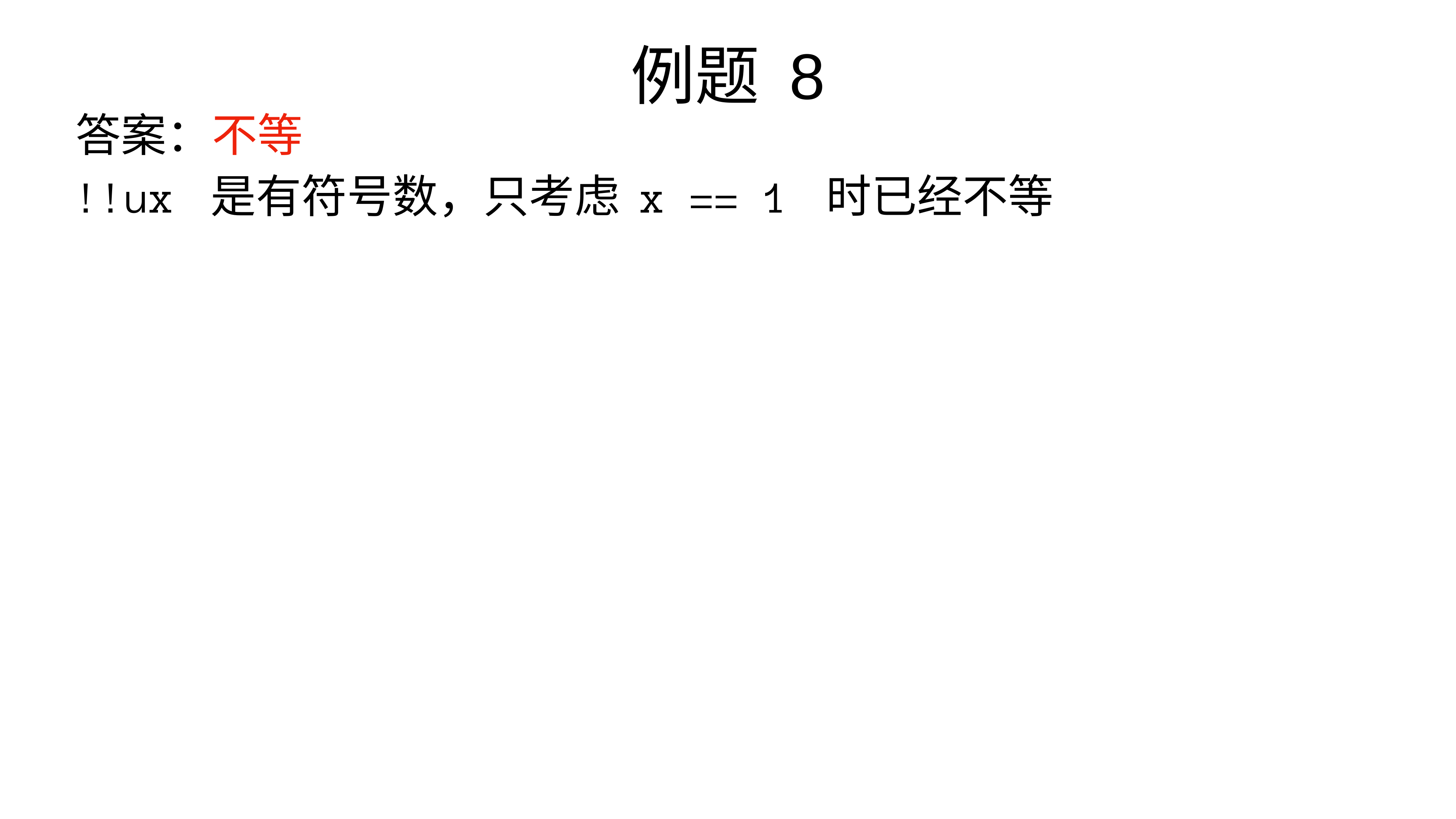

例题 8
答案：不等
!!ux 是有符号数，只考虑 x == 1 时已经不等